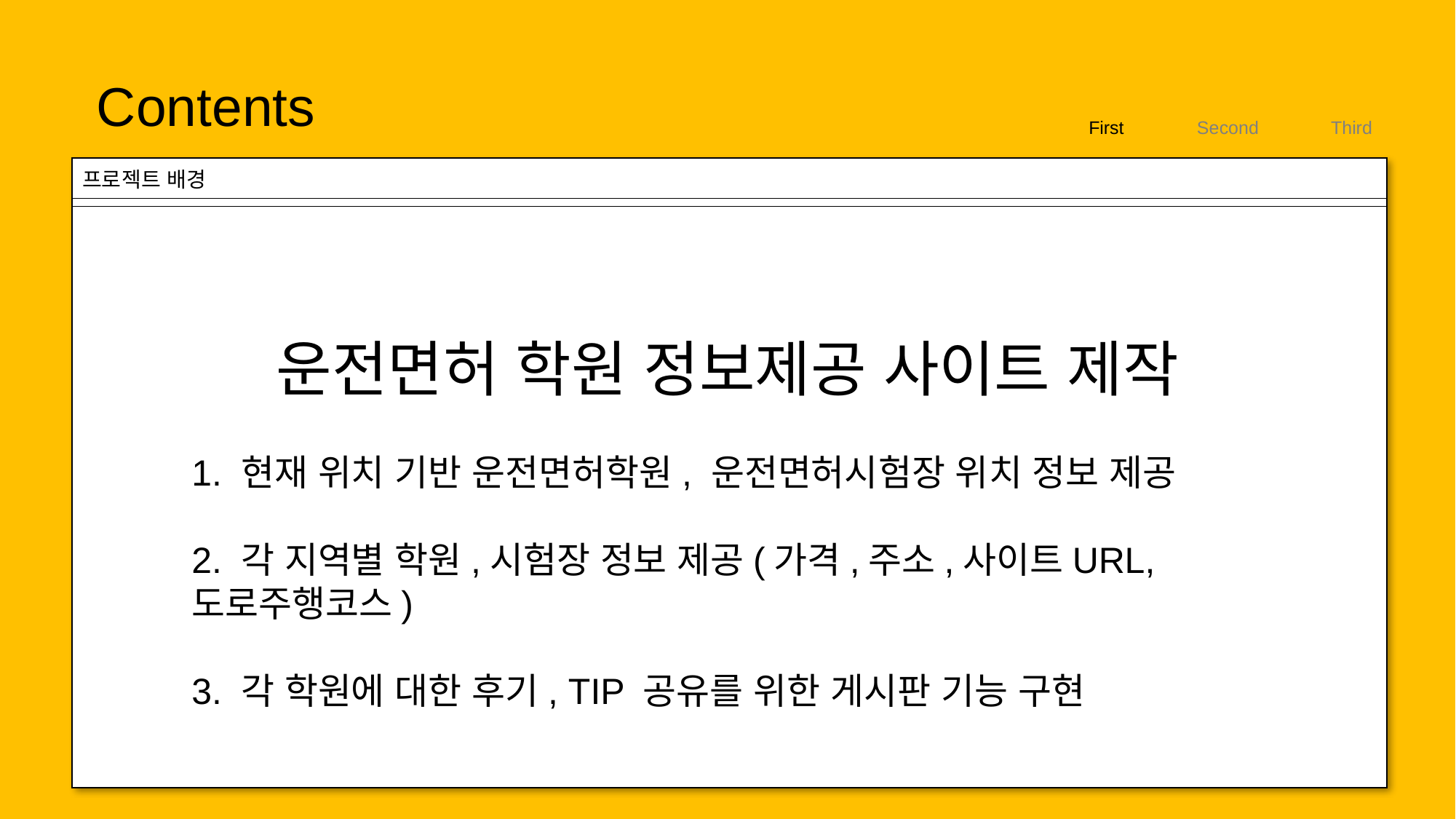

Contents
First
Second
Third

프로젝트 배경
운전면허 학원 정보제공 사이트 제작
1. 현재 위치 기반 운전면허학원, 운전면허시험장 위치 정보 제공

2. 각 지역별 학원,시험장 정보 제공(가격,주소,사이트URL,도로주행코스)

3. 각 학원에 대한 후기, TIP 공유를 위한 게시판 기능 구현